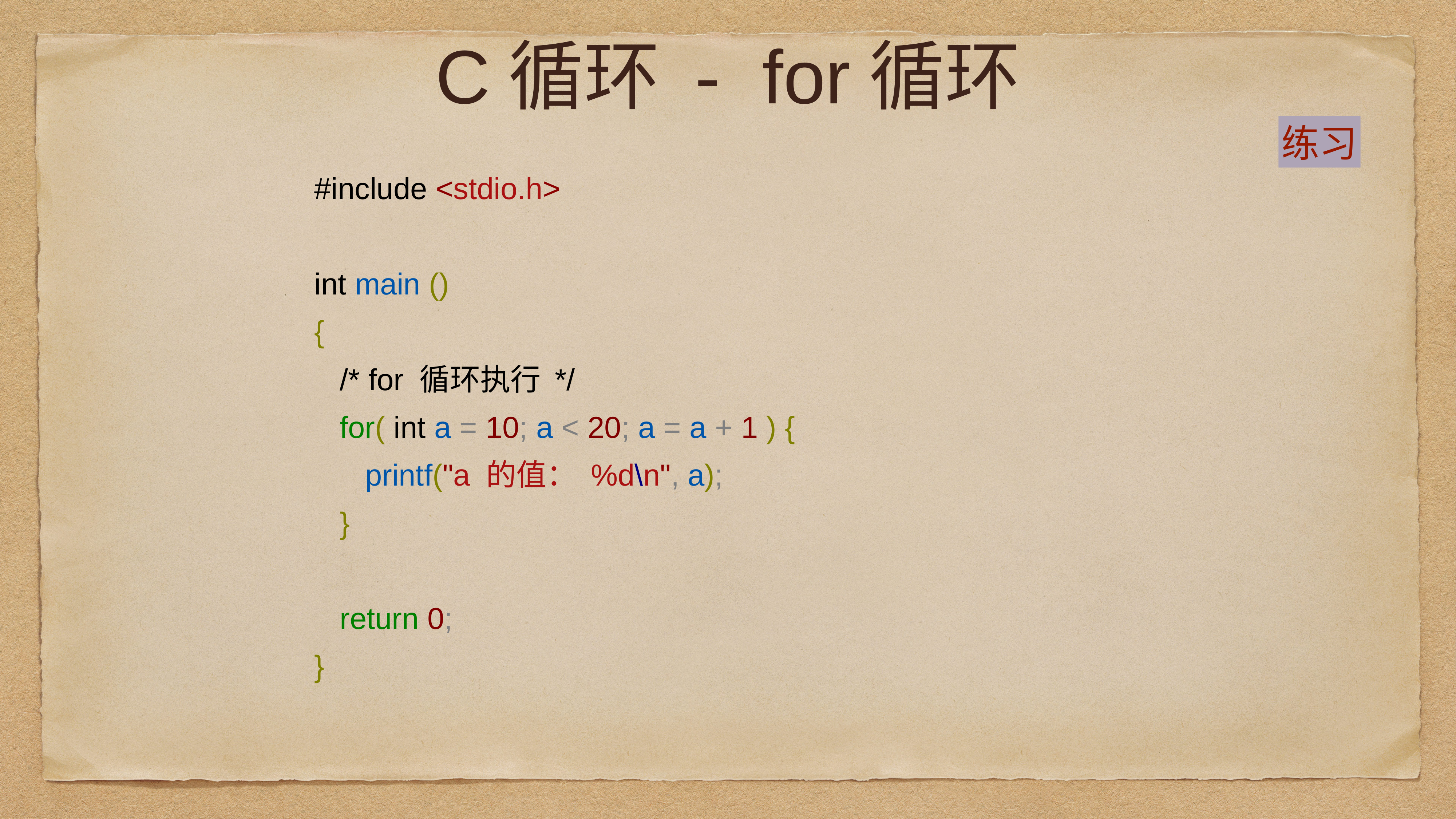

# C循环 -  for循环
练习
#include <stdio.h>

int main ()
{
   /* for 循环执行 */
   for( int a = 10; a < 20; a = a + 1 ) {
      printf("a 的值： %d\n", a);
   }

   return 0;
}